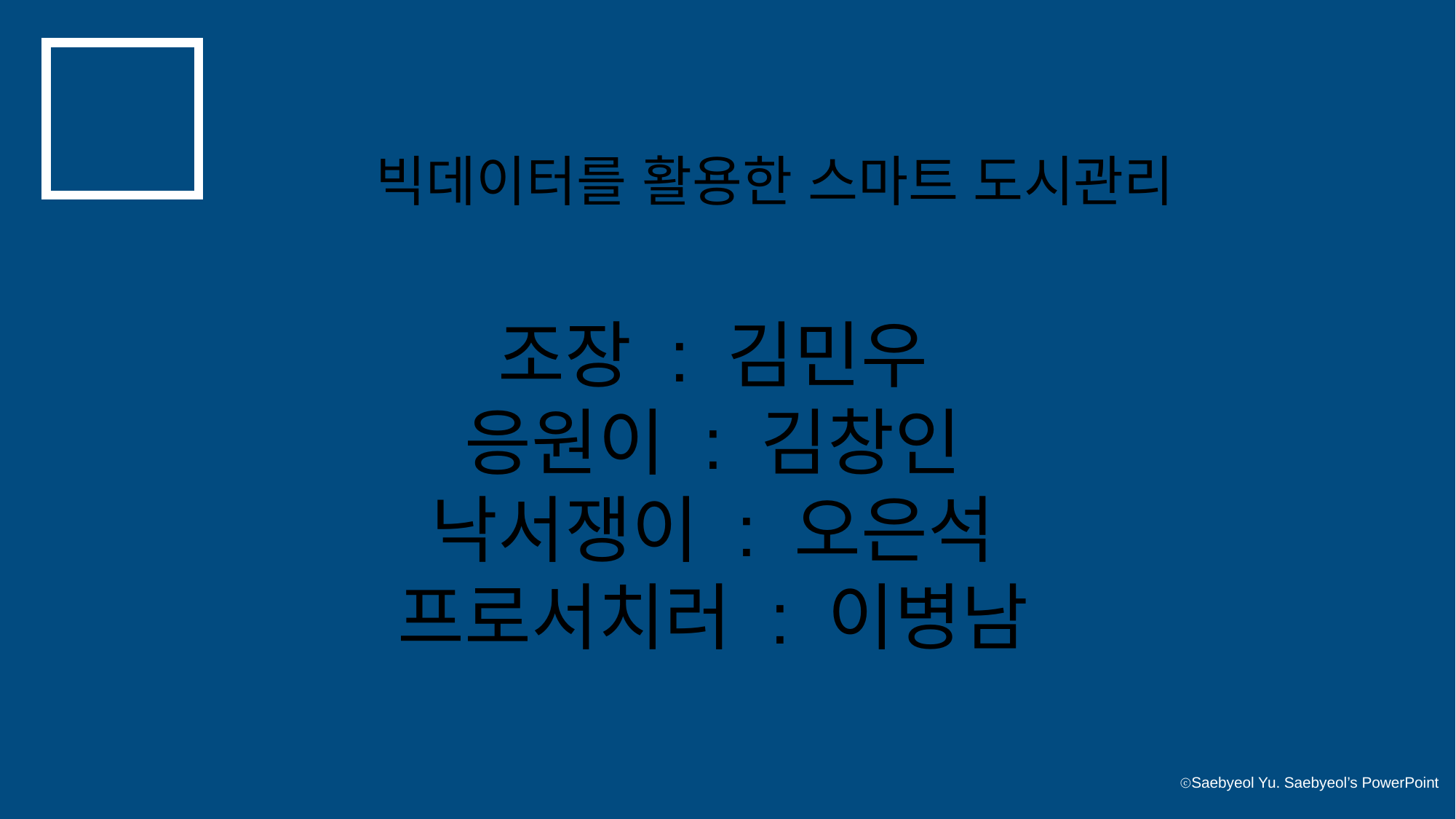

빅데이터를 활용한 스마트 도시관리
조장 : 김민우
응원이 : 김창인
낙서쟁이 : 오은석
프로서치러 : 이병남